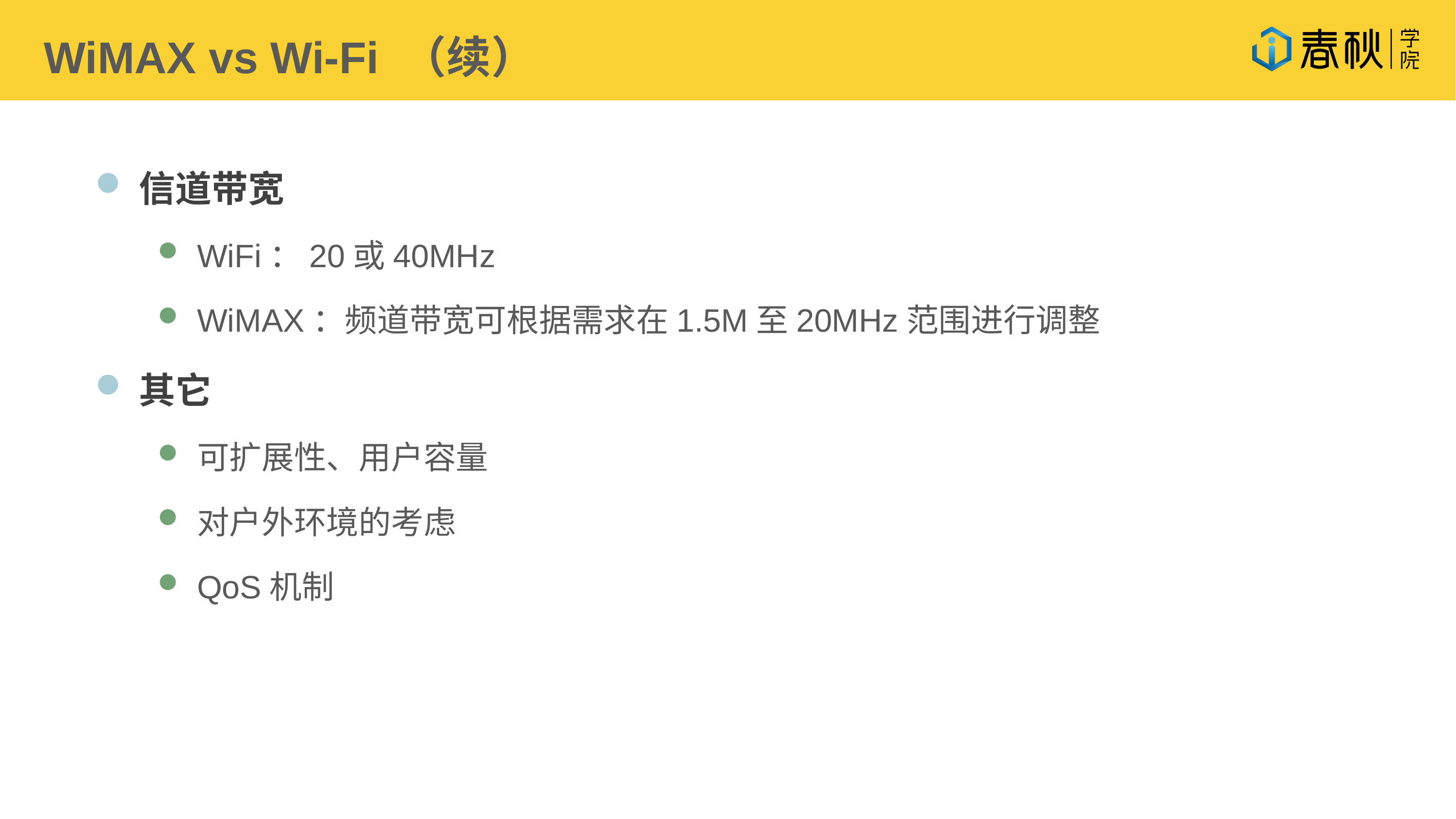

WiMAX vs Wi-Fi （续）
信道带宽
WiFi：20或40MHz
WiMAX：频道带宽可根据需求在1.5M至20MHz范围进行调整
其它
可扩展性、用户容量
对户外环境的考虑
QoS机制